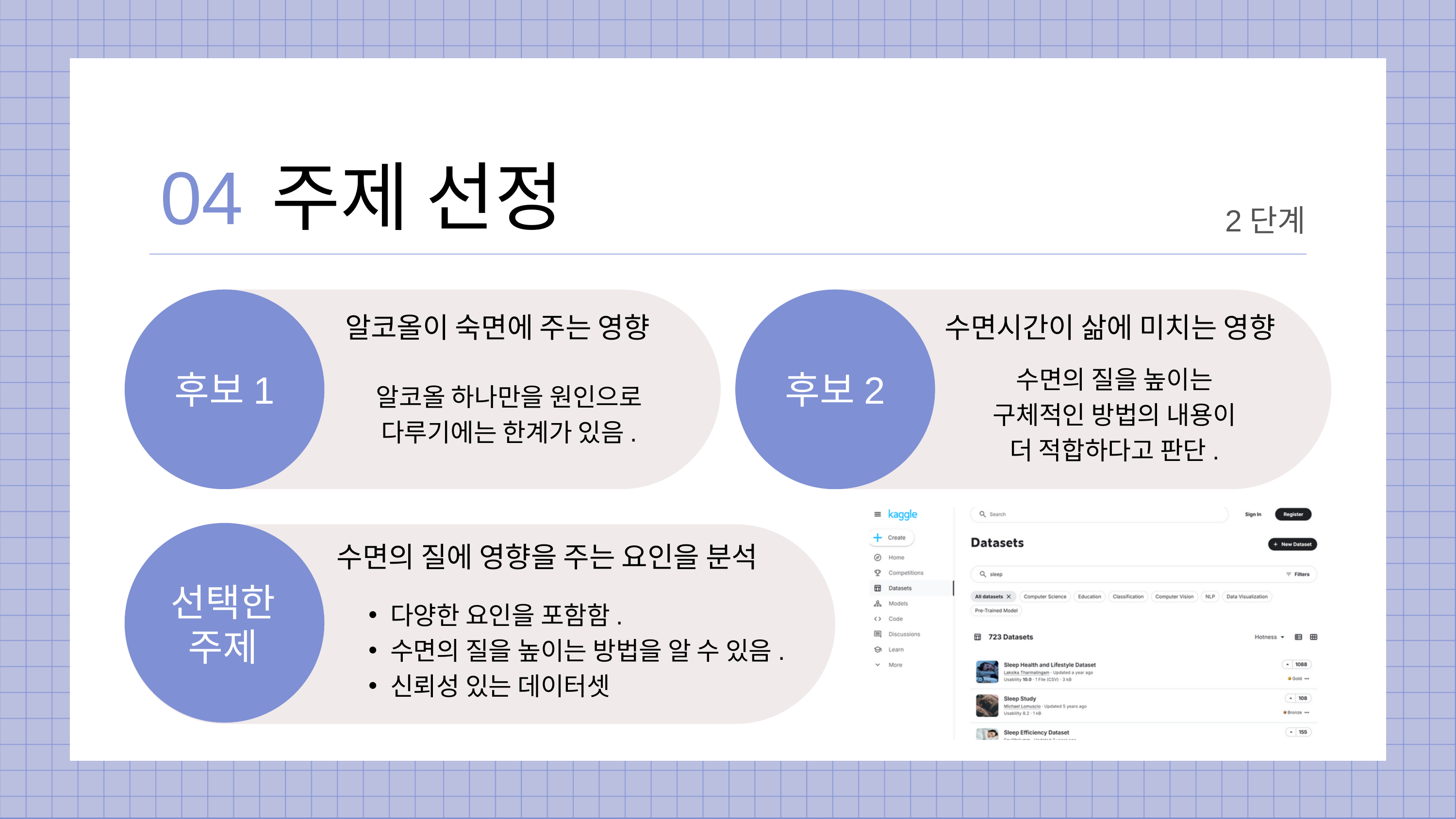

04
주제 선정

2단계

알코올이 숙면에 주는 영향
수면시간이 삶에 미치는 영향
수면의 질을 높이는
구체적인 방법의 내용이
더 적합하다고 판단.
후보1
후보2
알코올 하나만을 원인으로
다루기에는 한계가 있음.

수면의 질에 영향을 주는 요인을 분석
선택한
주제
다양한 요인을 포함함.
수면의 질을 높이는 방법을 알 수 있음.
신뢰성 있는 데이터셋